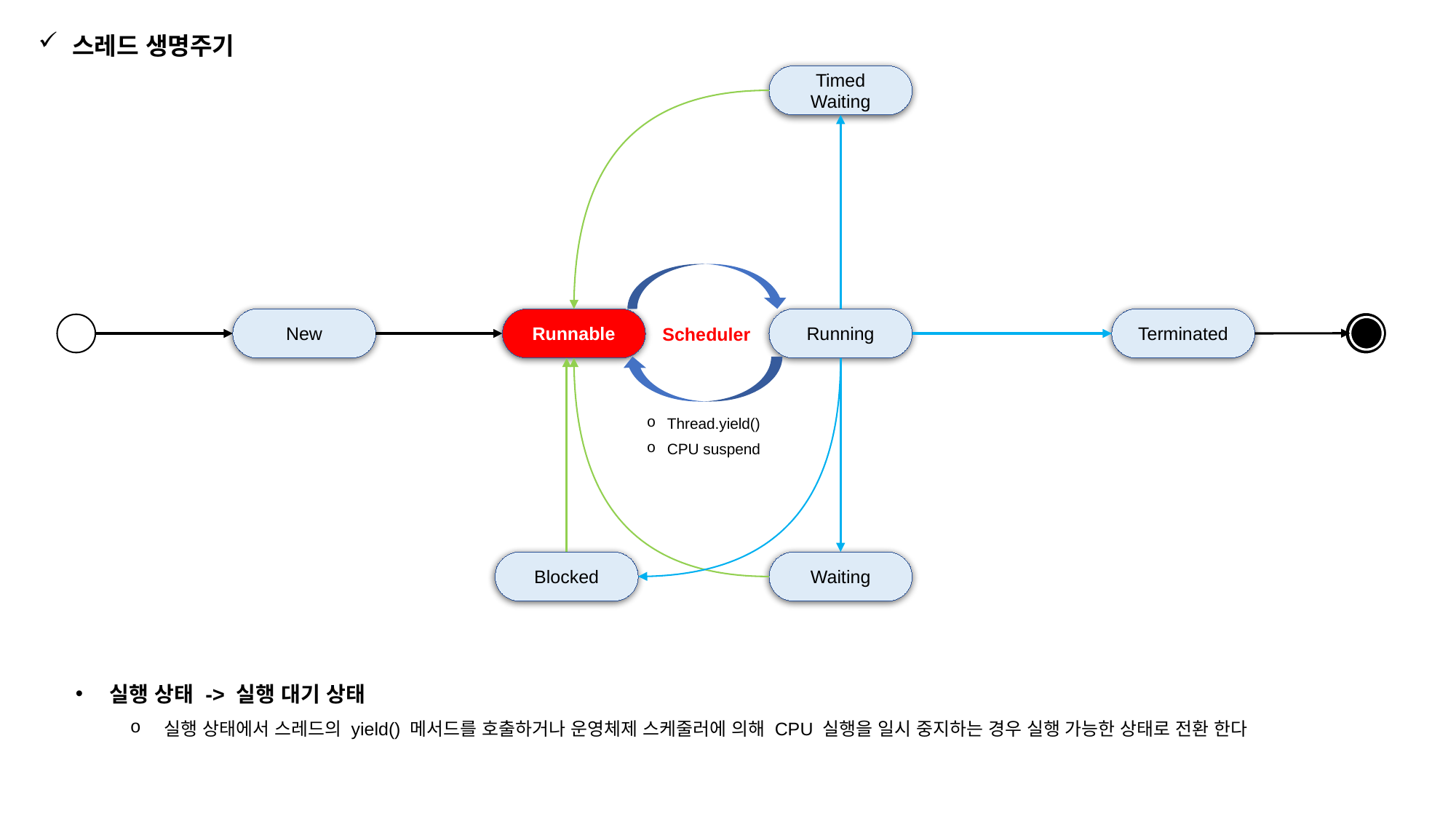

스레드 생명주기
Timed
Waiting

New
Runnable
Terminated
Running

Scheduler

Thread.yield()
CPU suspend
Blocked
Waiting
실행 상태 -> 실행 대기 상태
실행 상태에서 스레드의 yield() 메서드를 호출하거나 운영체제 스케줄러에 의해 CPU 실행을 일시 중지하는 경우 실행 가능한 상태로 전환 한다